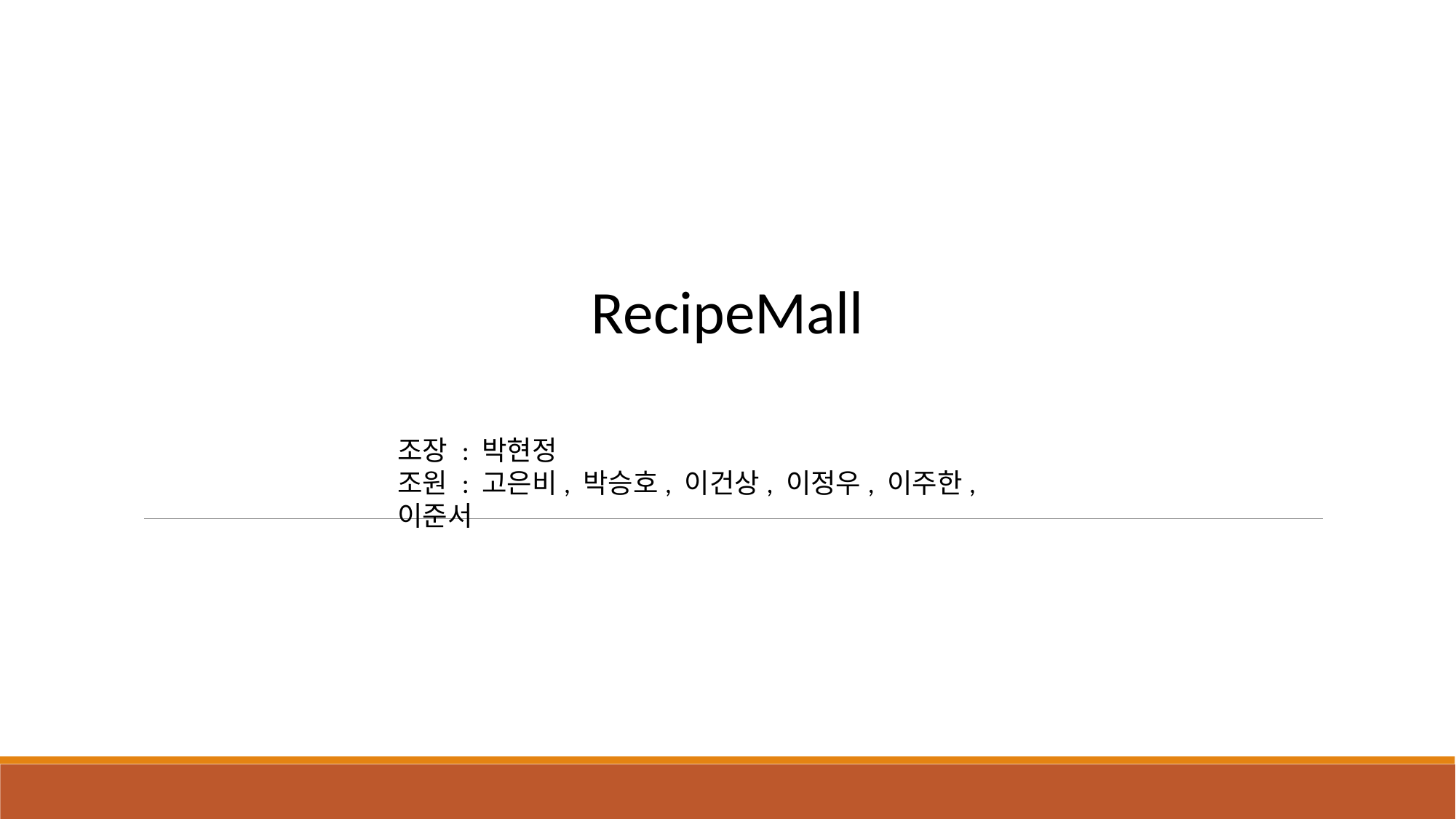

RecipeMall
조장 : 박현정
조원 : 고은비, 박승호, 이건상, 이정우, 이주한, 이준서